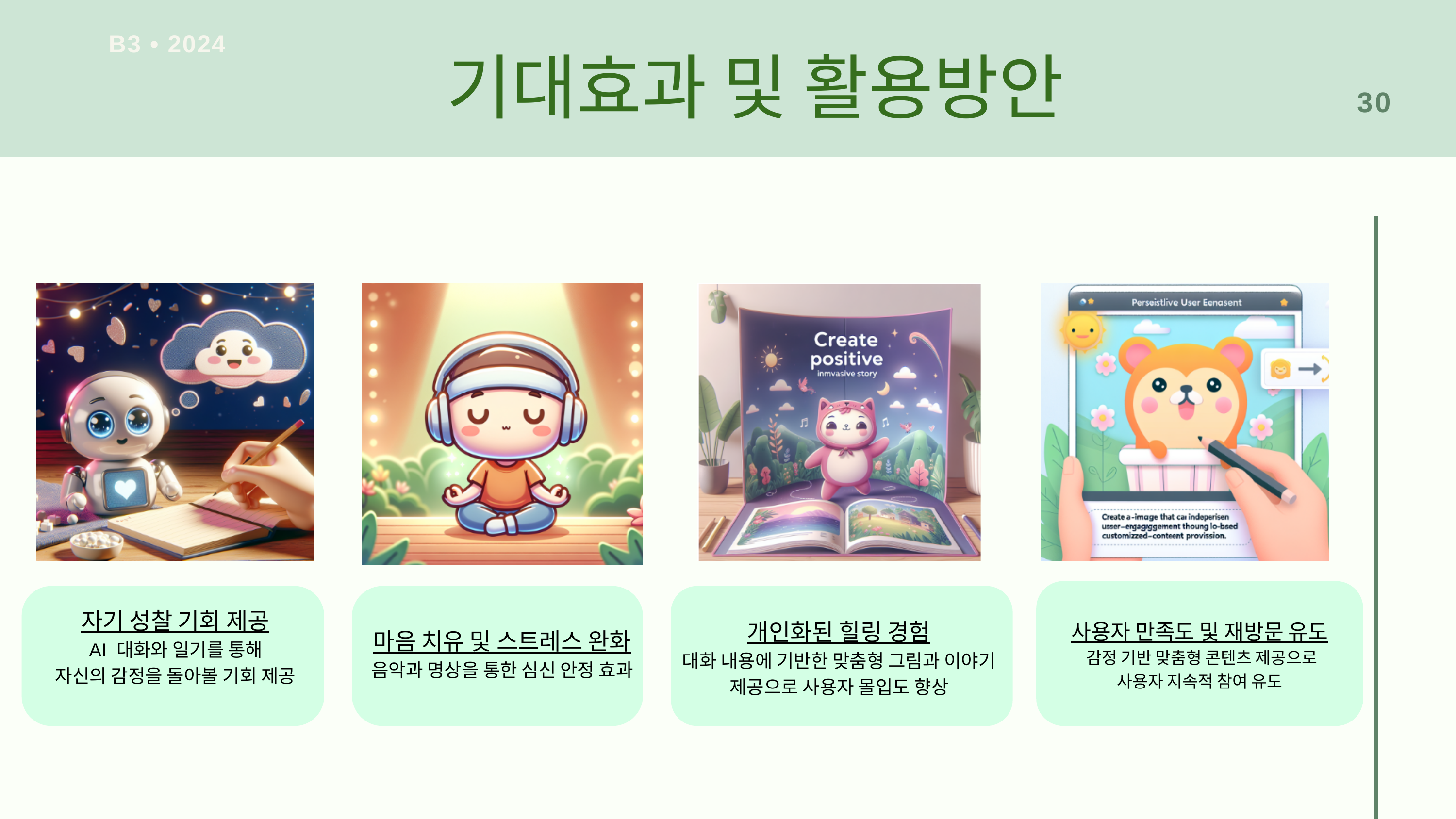

B3 • 2024
기대효과 및 활용방안
30

개인화된 힐링 경험
대화 내용에 기반한 맞춤형 그림과 이야기 제공으로 사용자 몰입도 향상

자기 성찰 기회 제공
 AI 대화와 일기를 통해
자신의 감정을 돌아볼 기회 제공
사용자 만족도 및 재방문 유도
 감정 기반 맞춤형 콘텐츠 제공으로
사용자 지속적 참여 유도
마음 치유 및 스트레스 완화
음악과 명상을 통한 심신 안정 효과